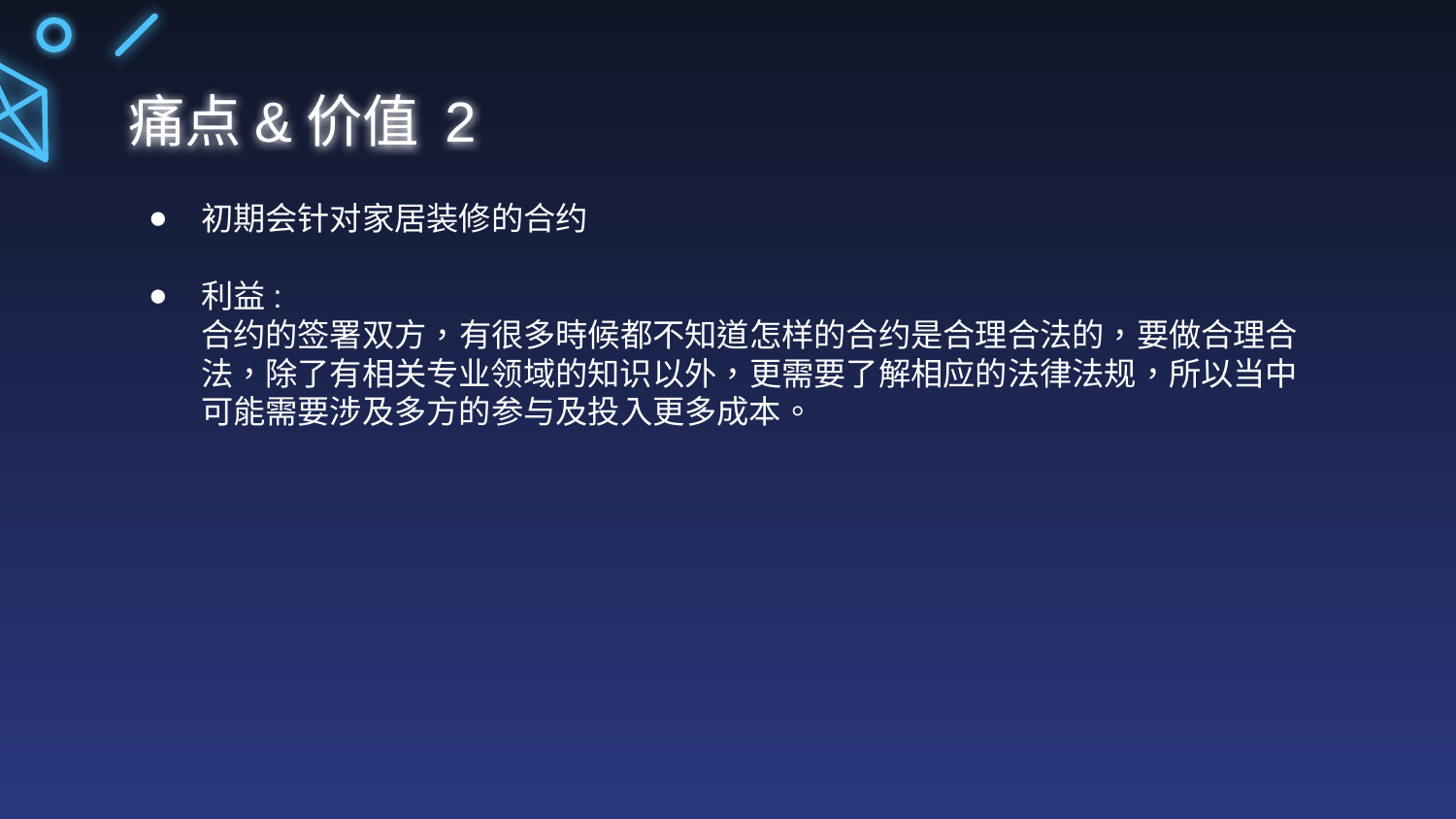

# 痛点&价值 2

初期会针对家居装修的合约

利益:
合约的签署双方，有很多時候都不知道怎样的合约是合理合法的，要做合理合法，除了有相关专业领域的知识以外，更需要了解相应的法律法规，所以当中可能需要涉及多方的参与及投入更多成本。